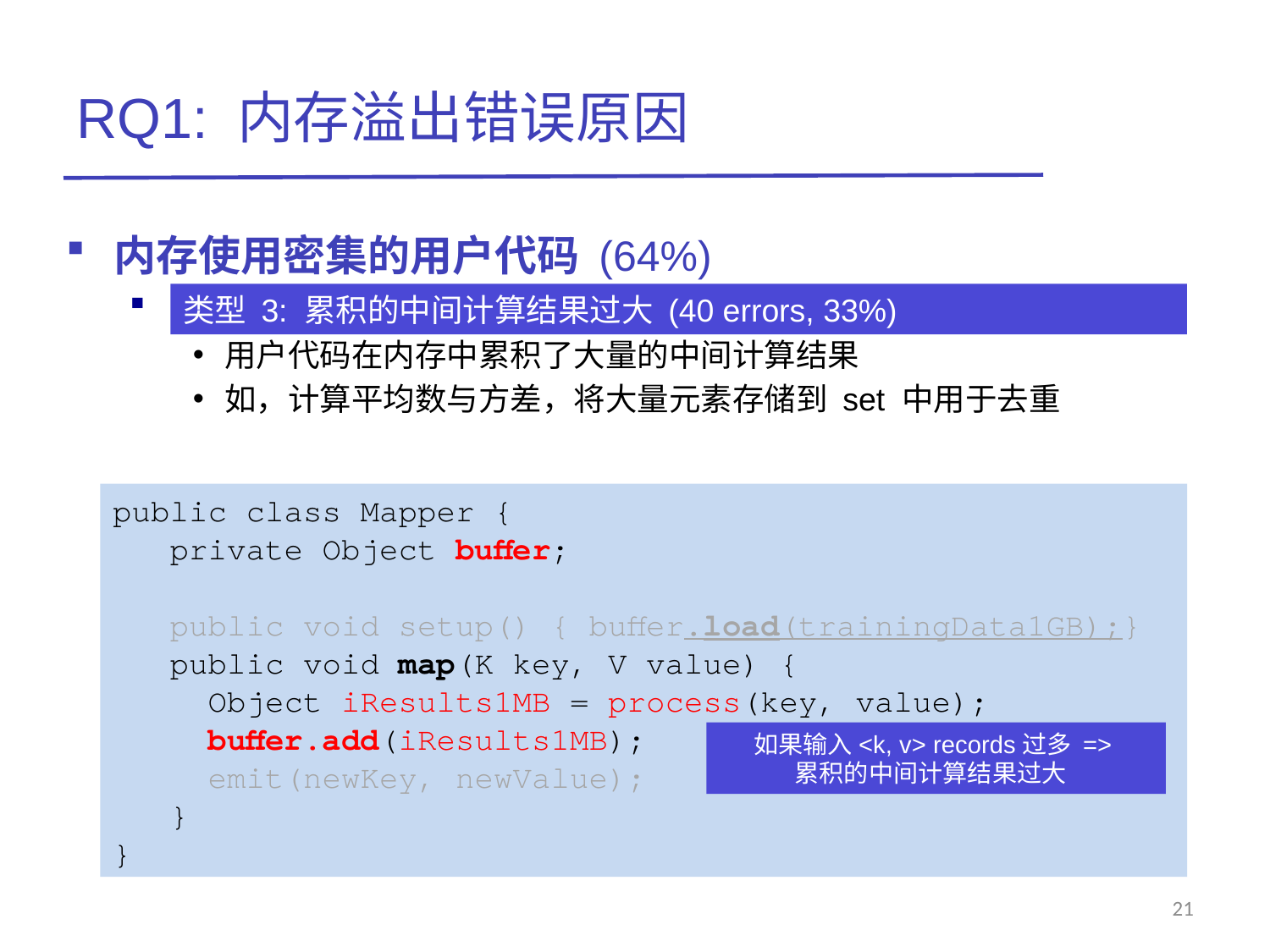

# RQ1: 内存溢出错误原因
内存使用密集的用户代码 (64%)
Pattern 3: Large single key/value record (7 errors, 6%)
用户代码在内存中累积了大量的中间计算结果
如，计算平均数与方差，将大量元素存储到 set 中用于去重

类型 3: 累积的中间计算结果过大 (40 errors, 33%)

public class Mapper {
   private Object buffer;

   public void setup() { buffer.load(trainingData1GB);}
   public void map(K key, V value) {
     Object iResults1MB = process(key, value);
     buffer.add(iResults1MB);
     emit(newKey, newValue);
   }
}
如果输入<k, v> records过多 =>
累积的中间计算结果过大
Pattern 3
21